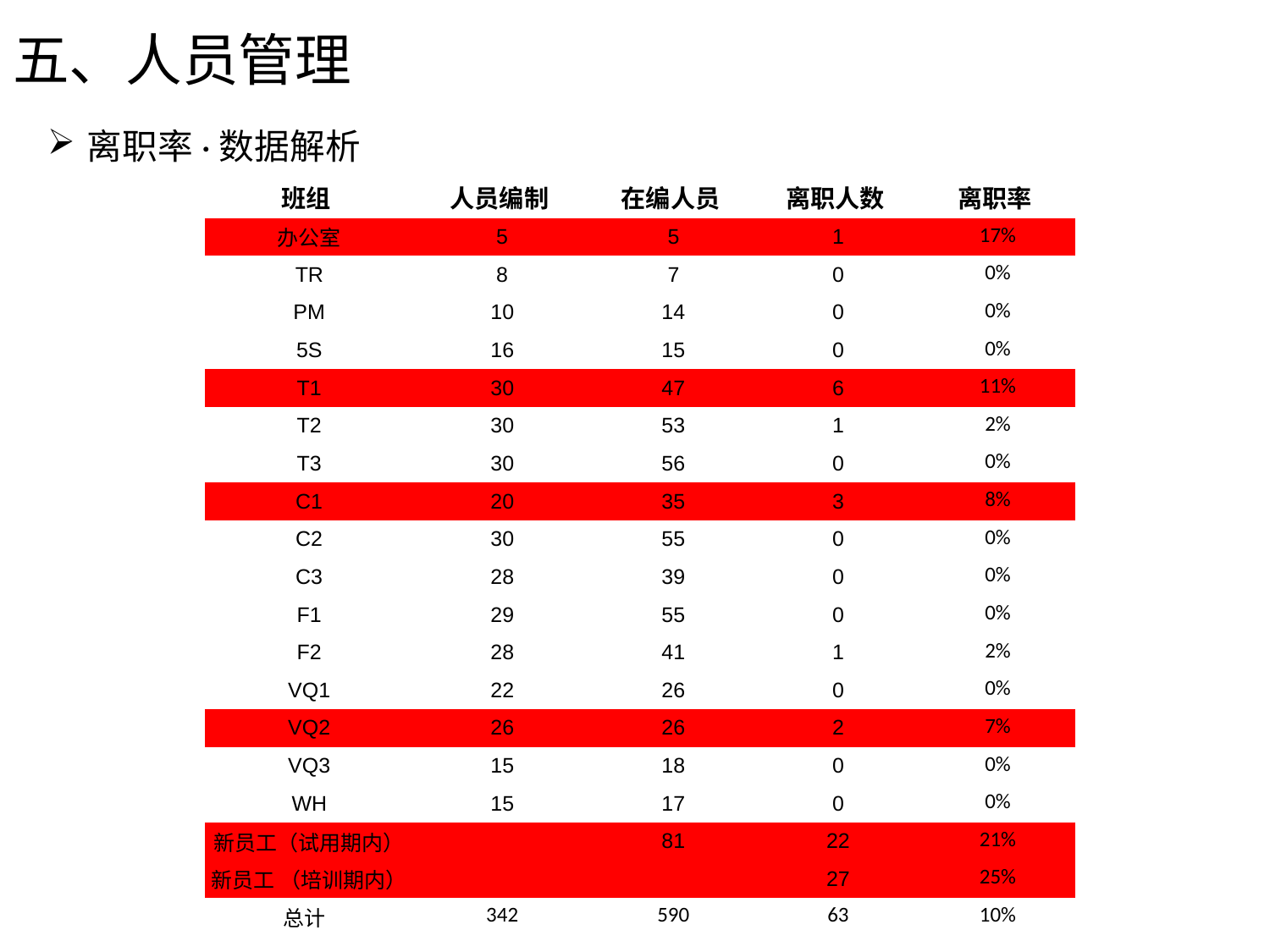

五、人员管理
离职率·数据解析
| 班组 | 人员编制 | 在编人员 | 离职人数 | 离职率 |
| --- | --- | --- | --- | --- |
| 办公室 | 5 | 5 | 1 | 17% |
| TR | 8 | 7 | 0 | 0% |
| PM | 10 | 14 | 0 | 0% |
| 5S | 16 | 15 | 0 | 0% |
| T1 | 30 | 47 | 6 | 11% |
| T2 | 30 | 53 | 1 | 2% |
| T3 | 30 | 56 | 0 | 0% |
| C1 | 20 | 35 | 3 | 8% |
| C2 | 30 | 55 | 0 | 0% |
| C3 | 28 | 39 | 0 | 0% |
| F1 | 29 | 55 | 0 | 0% |
| F2 | 28 | 41 | 1 | 2% |
| VQ1 | 22 | 26 | 0 | 0% |
| VQ2 | 26 | 26 | 2 | 7% |
| VQ3 | 15 | 18 | 0 | 0% |
| WH | 15 | 17 | 0 | 0% |
| 新员工（试用期内） |  | 81 | 22 | 21% |
| 新员工 （培训期内） |  |  | 27 | 25% |
| 总计 | 342 | 590 | 63 | 10% |